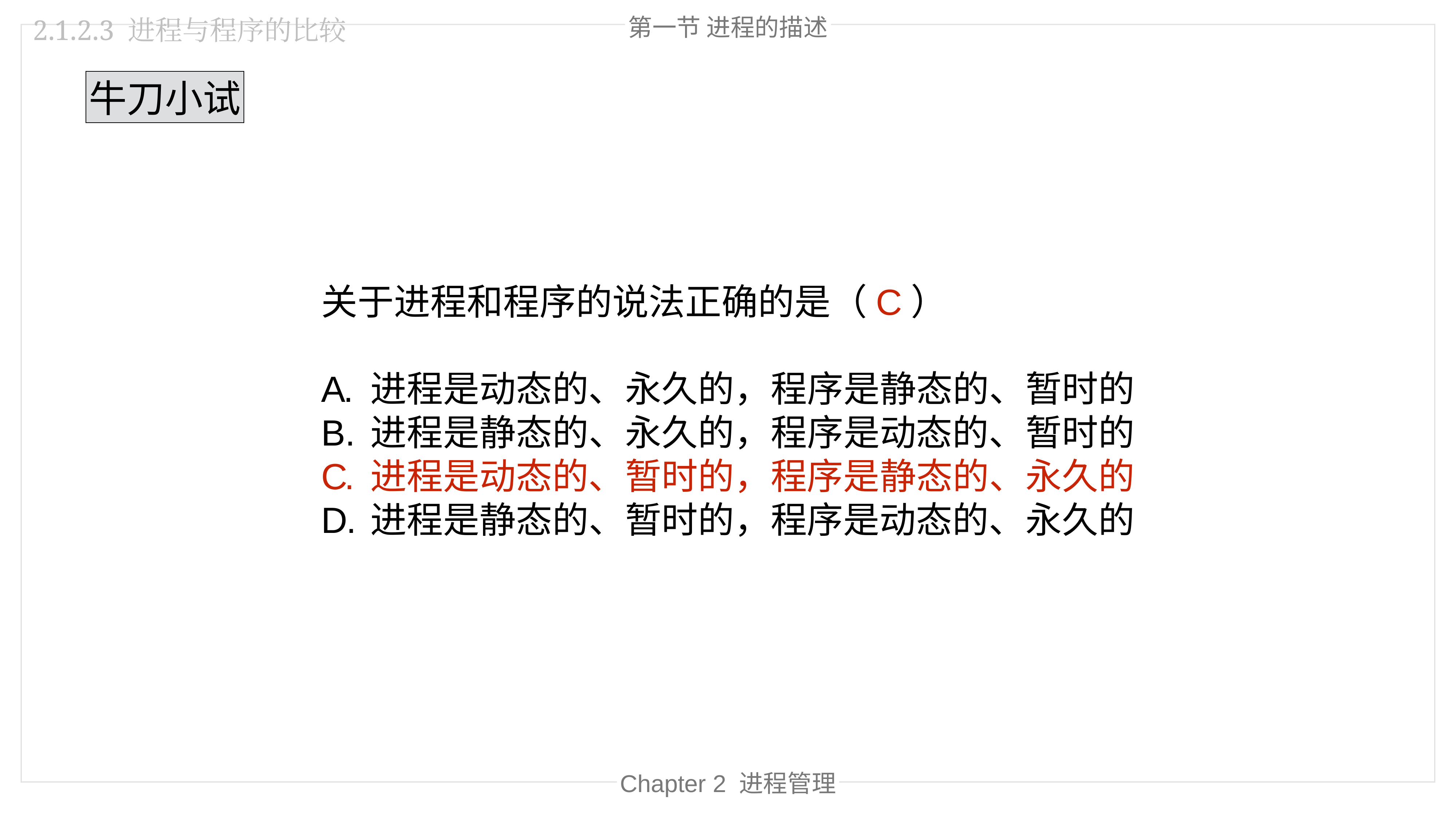

第一节 进程的描述
2.1.2.3 进程与程序的比较

牛刀小试
关于进程和程序的说法正确的是（C）

进程是动态的、永久的，程序是静态的、暂时的
进程是静态的、永久的，程序是动态的、暂时的
进程是动态的、暂时的，程序是静态的、永久的
进程是静态的、暂时的，程序是动态的、永久的
Chapter 2 进程管理